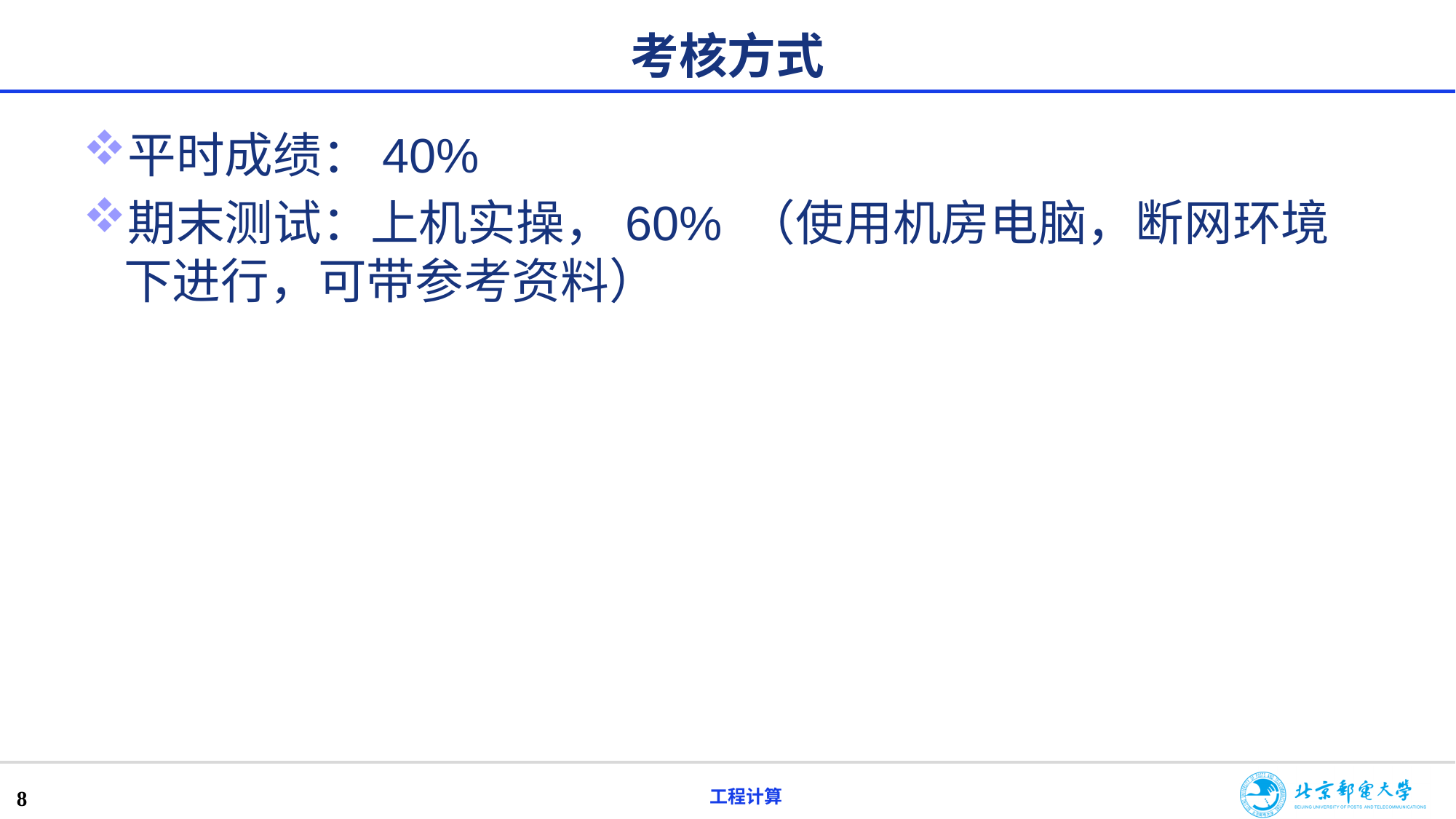

# 考核方式
平时成绩：40%
期末测试：上机实操，60% （使用机房电脑，断网环境下进行，可带参考资料）
8